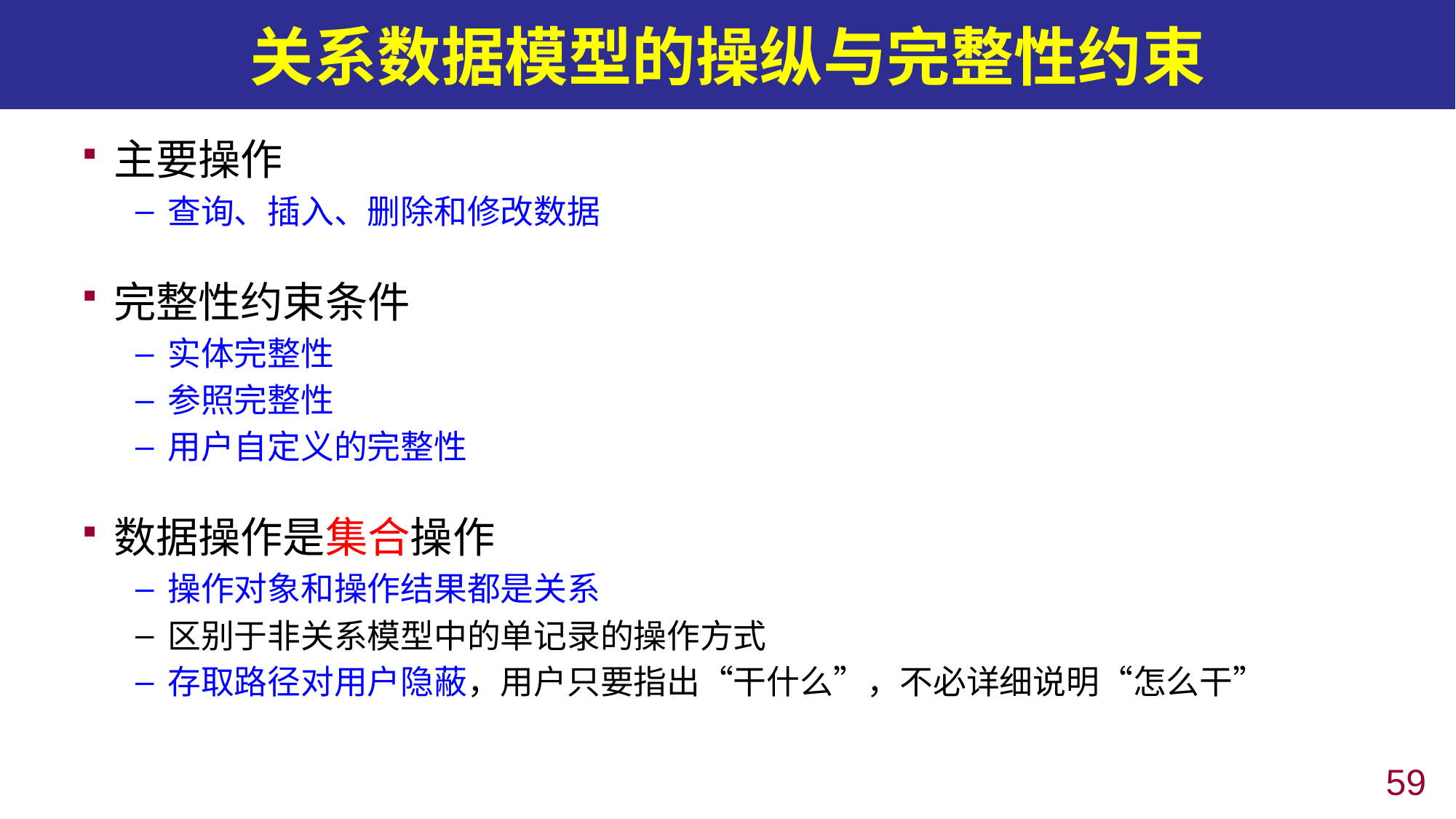

# 关系数据模型的操纵与完整性约束
主要操作
查询、插入、删除和修改数据

完整性约束条件
实体完整性
参照完整性
用户自定义的完整性

数据操作是集合操作
操作对象和操作结果都是关系
区别于非关系模型中的单记录的操作方式
存取路径对用户隐蔽，用户只要指出“干什么”，不必详细说明“怎么干”
59